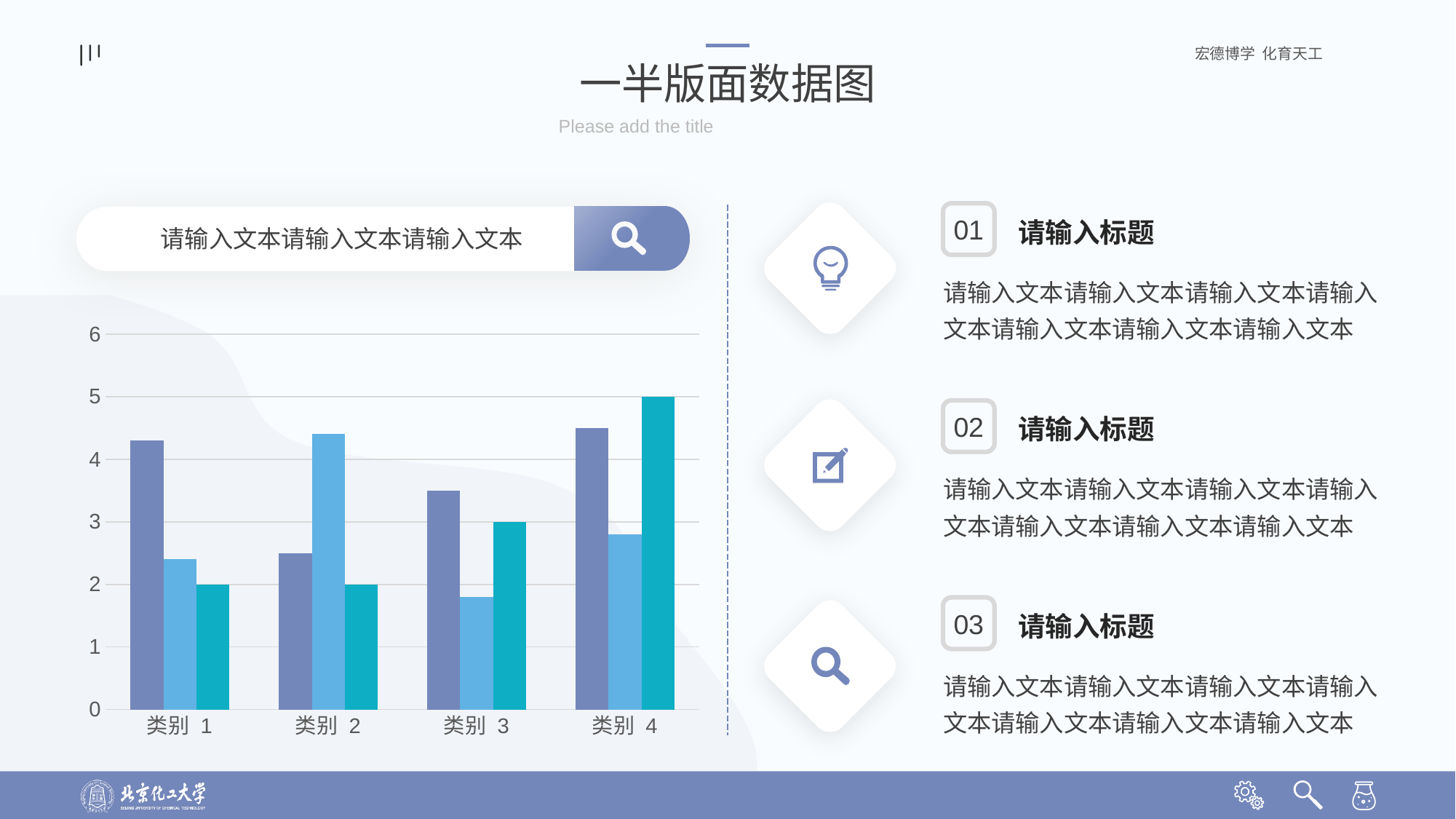

一半版面数据图
Please add the title
01

请输入标题

请输入文本请输入文本请输入文本

请输入文本请输入文本请输入文本请输入文本请输入文本请输入文本请输入文本

### Chart

| Category | 系列 1 | 系列 2 | 系列 3 |
|---|---|---|---|
| 类别 1 | 4.3 | 2.4 | 2.0 |
| 类别 2 | 2.5 | 4.4 | 2.0 |
| 类别 3 | 3.5 | 1.8 | 3.0 |
| 类别 4 | 4.5 | 2.8 | 5.0 |
02
请输入标题

请输入文本请输入文本请输入文本请输入文本请输入文本请输入文本请输入文本
03
请输入标题

请输入文本请输入文本请输入文本请输入文本请输入文本请输入文本请输入文本